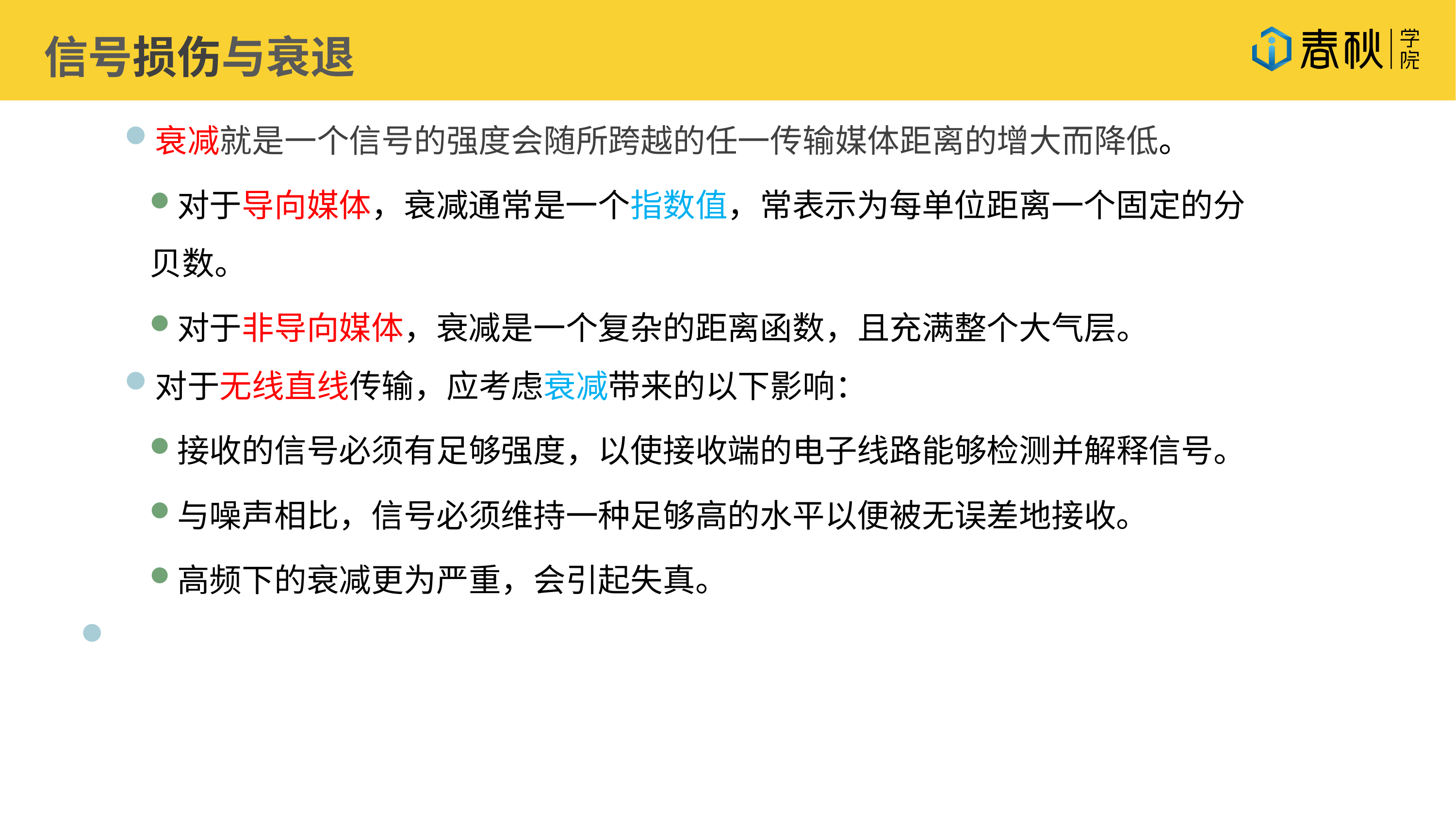

信号损伤与衰退
衰减就是一个信号的强度会随所跨越的任一传输媒体距离的增大而降低。
对于导向媒体，衰减通常是一个指数值，常表示为每单位距离一个固定的分贝数。
对于非导向媒体，衰减是一个复杂的距离函数，且充满整个大气层。
对于无线直线传输，应考虑衰减带来的以下影响：
接收的信号必须有足够强度，以使接收端的电子线路能够检测并解释信号。
与噪声相比，信号必须维持一种足够高的水平以便被无误差地接收。
高频下的衰减更为严重，会引起失真。